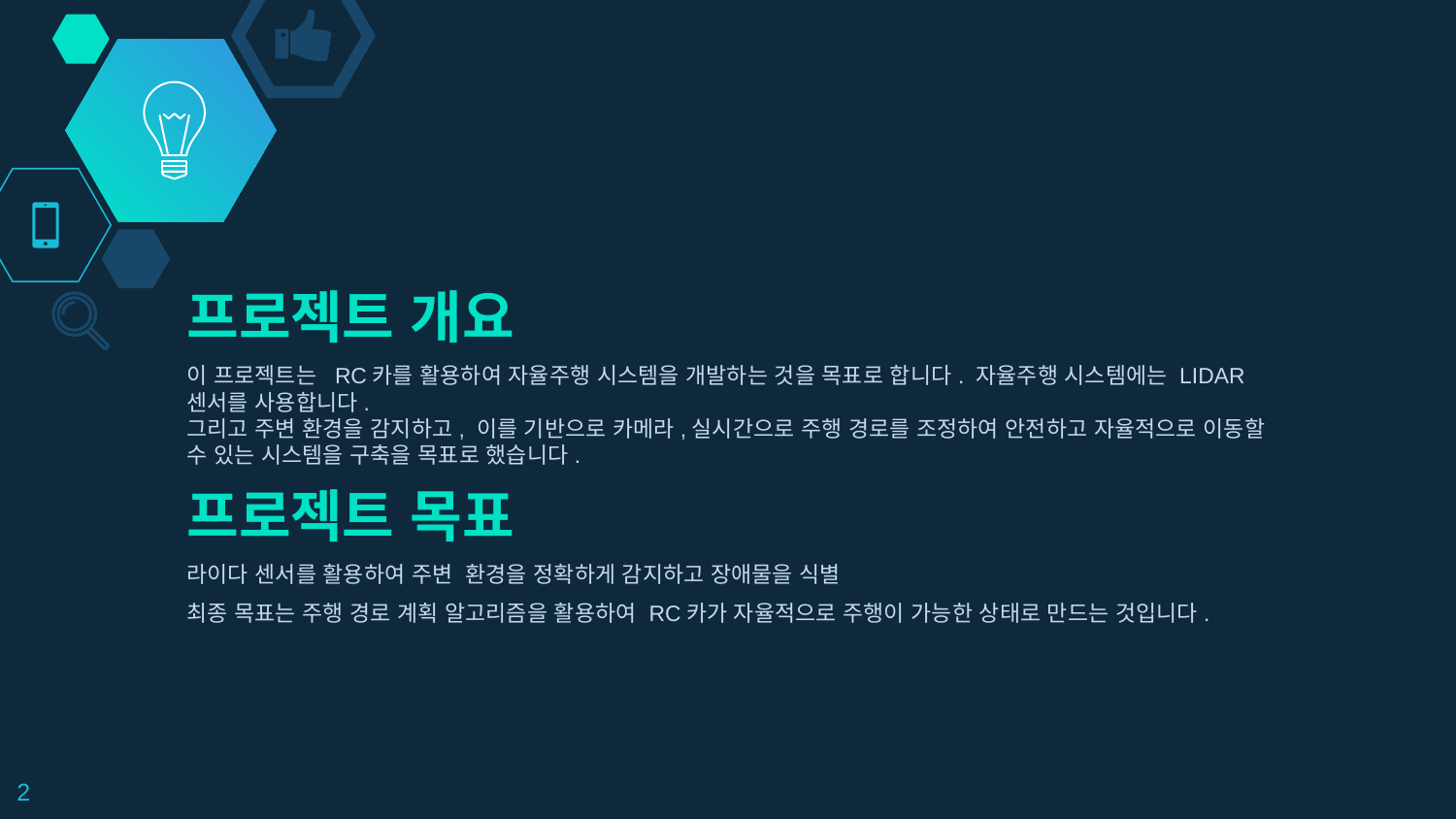

프로젝트 개요
이 프로젝트는  RC카를 활용하여 자율주행 시스템을 개발하는 것을 목표로 합니다. 자율주행 시스템에는 LIDAR센서를 사용합니다.
그리고 주변 환경을 감지하고, 이를 기반으로 카메라,실시간으로 주행 경로를 조정하여 안전하고 자율적으로 이동할 수 있는 시스템을 구축을 목표로 했습니다.
프로젝트 목표
라이다 센서를 활용하여 주변  환경을 정확하게 감지하고 장애물을 식별
최종 목표는 주행 경로 계획 알고리즘을 활용하여 RC카가 자율적으로 주행이 가능한 상태로 만드는 것입니다.

2